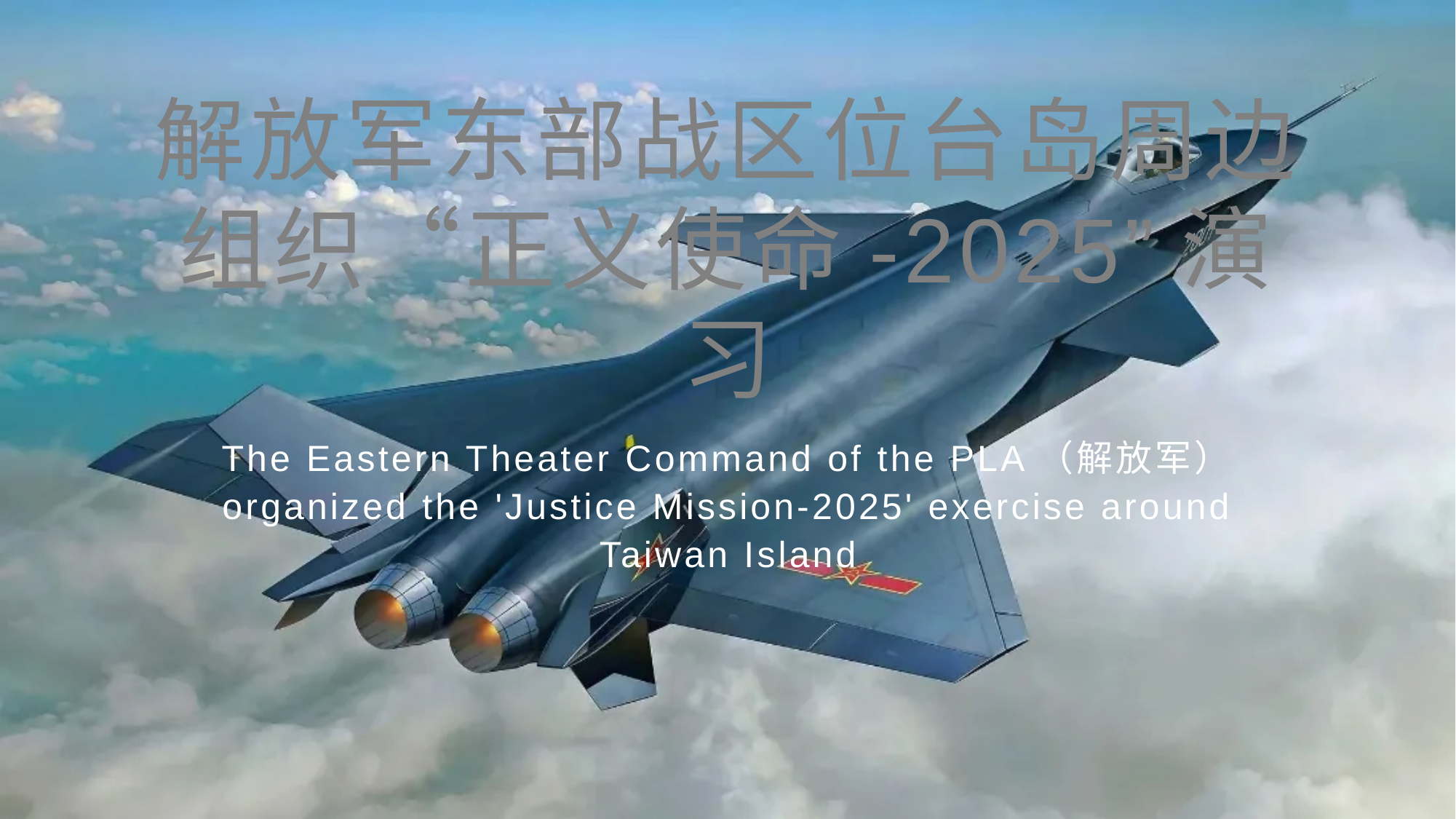

# 解放军东部战区位台岛周边组织“正义使命-2025”演习
The Eastern Theater Command of the PLA（解放军） organized the 'Justice Mission-2025' exercise around Taiwan Island